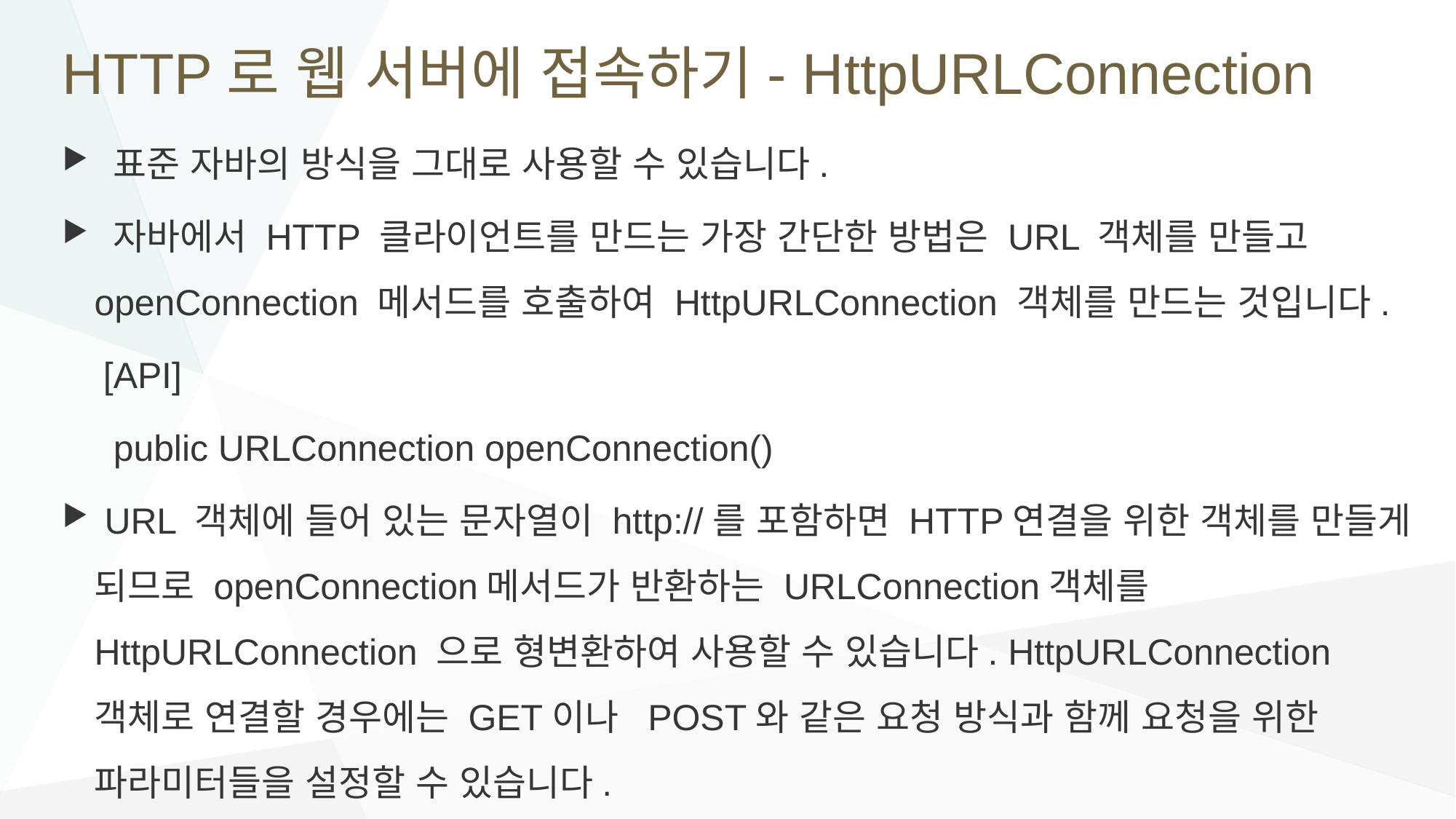

# HTTP로 웹 서버에 접속하기- HttpURLConnection
 표준 자바의 방식을 그대로 사용할 수 있습니다.
 자바에서 HTTP 클라이언트를 만드는 가장 간단한 방법은 URL 객체를 만들고 openConnection 메서드를 호출하여 HttpURLConnection 객체를 만드는 것입니다.
    [API]
     public URLConnection openConnection()
 URL 객체에 들어 있는 문자열이 http://를 포함하면 HTTP연결을 위한 객체를 만들게 되므로 openConnection메서드가 반환하는 URLConnection객체를 HttpURLConnection 으로 형변환하여 사용할 수 있습니다. HttpURLConnection 객체로 연결할 경우에는 GET이나  POST와 같은 요청 방식과 함께 요청을 위한 파라미터들을 설정할 수 있습니다.